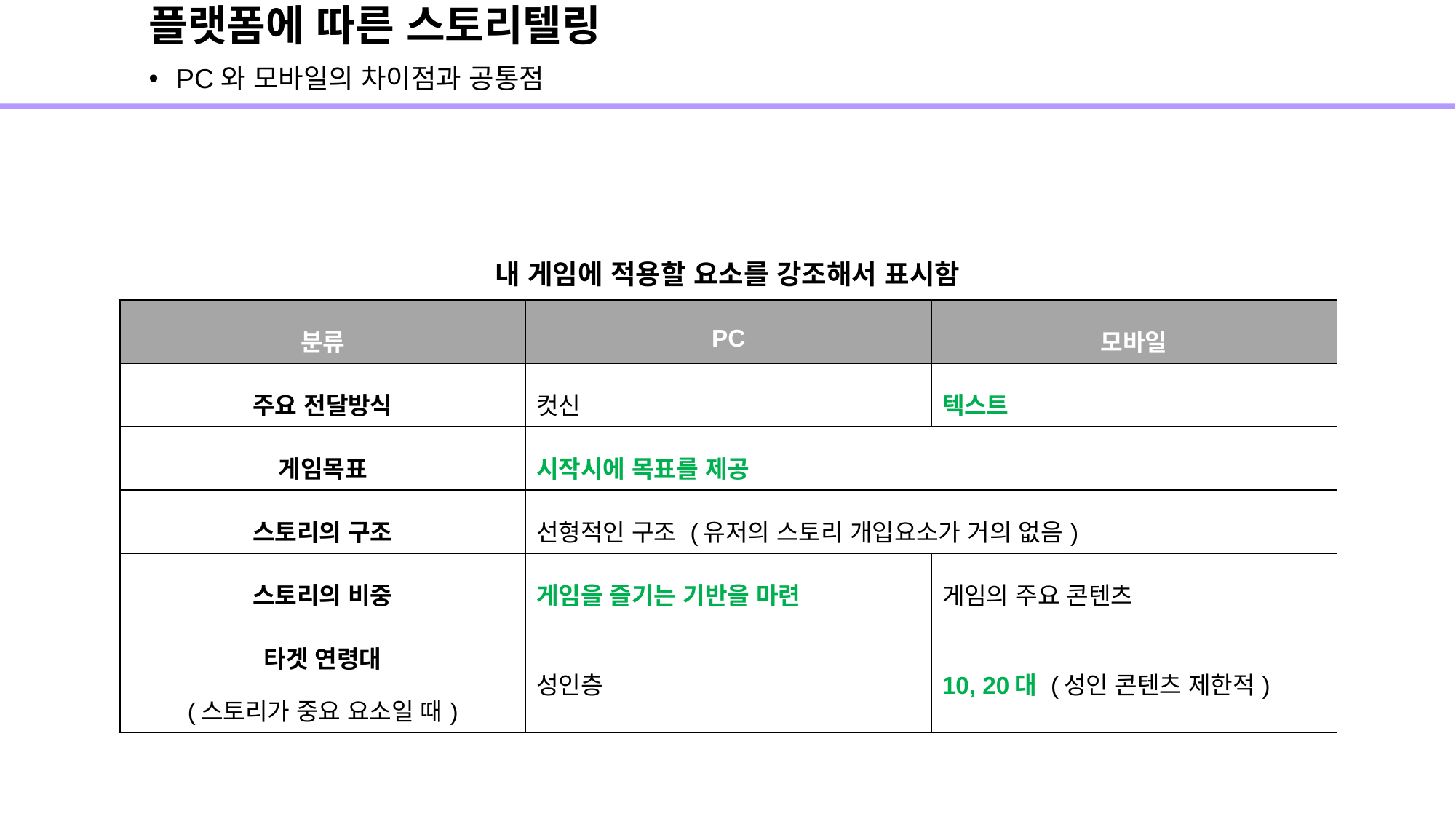

# 플랫폼에 따른 스토리텔링
PC와 모바일의 차이점과 공통점
내 게임에 적용할 요소를 강조해서 표시함
| 분류 | PC | 모바일 |
| --- | --- | --- |
| 주요 전달방식 | 컷신 | 텍스트 |
| 게임목표 | 시작시에 목표를 제공 |  |
| 스토리의 구조 | 선형적인 구조 (유저의 스토리 개입요소가 거의 없음) |  |
| 스토리의 비중 | 게임을 즐기는 기반을 마련 | 게임의 주요 콘텐츠 |
| 타겟 연령대 (스토리가 중요 요소일 때) | 성인층 | 10, 20대 (성인 콘텐츠 제한적) |